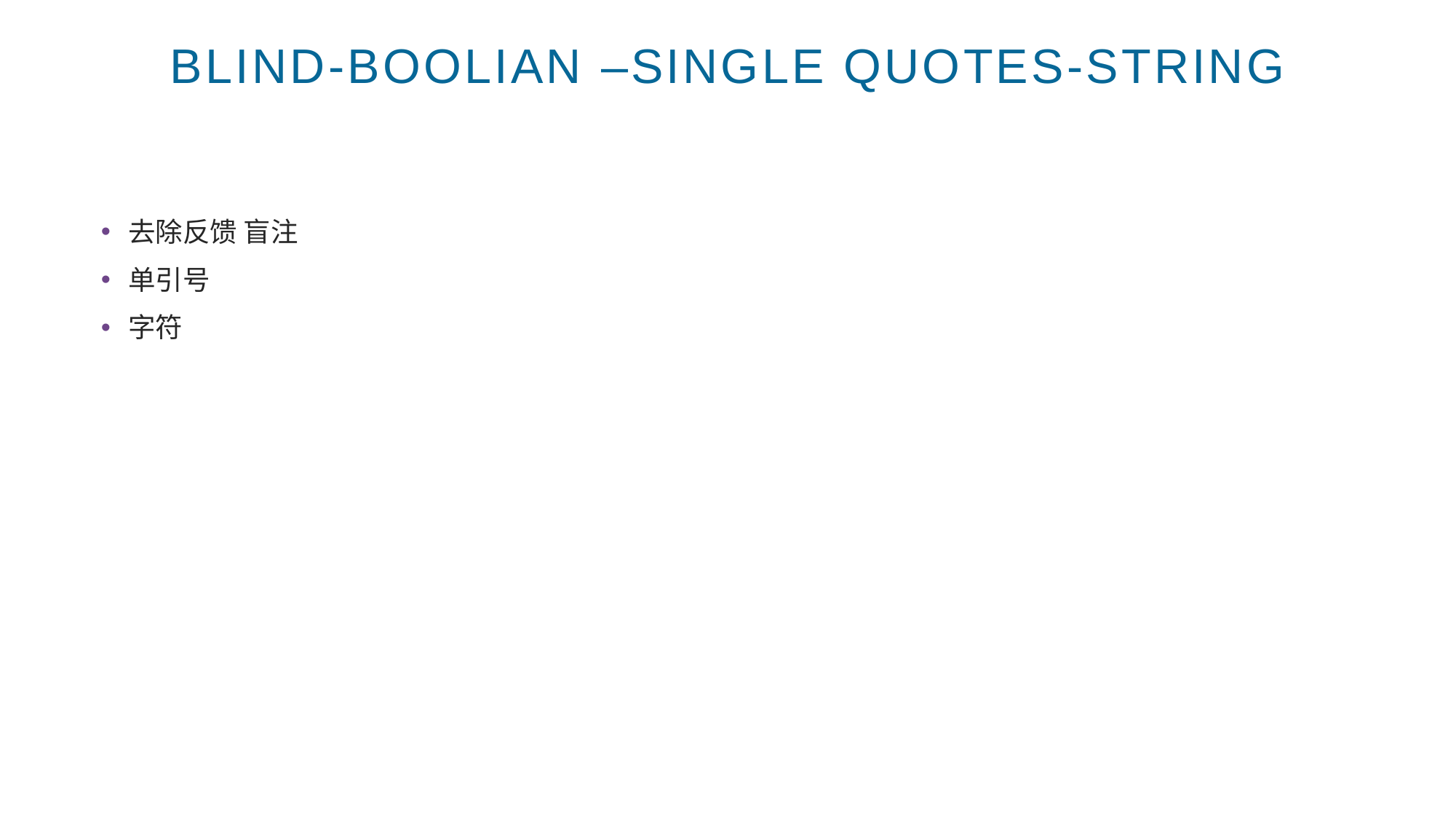

# Blind-boolian –single Quotes-string
去除反馈 盲注
单引号
字符